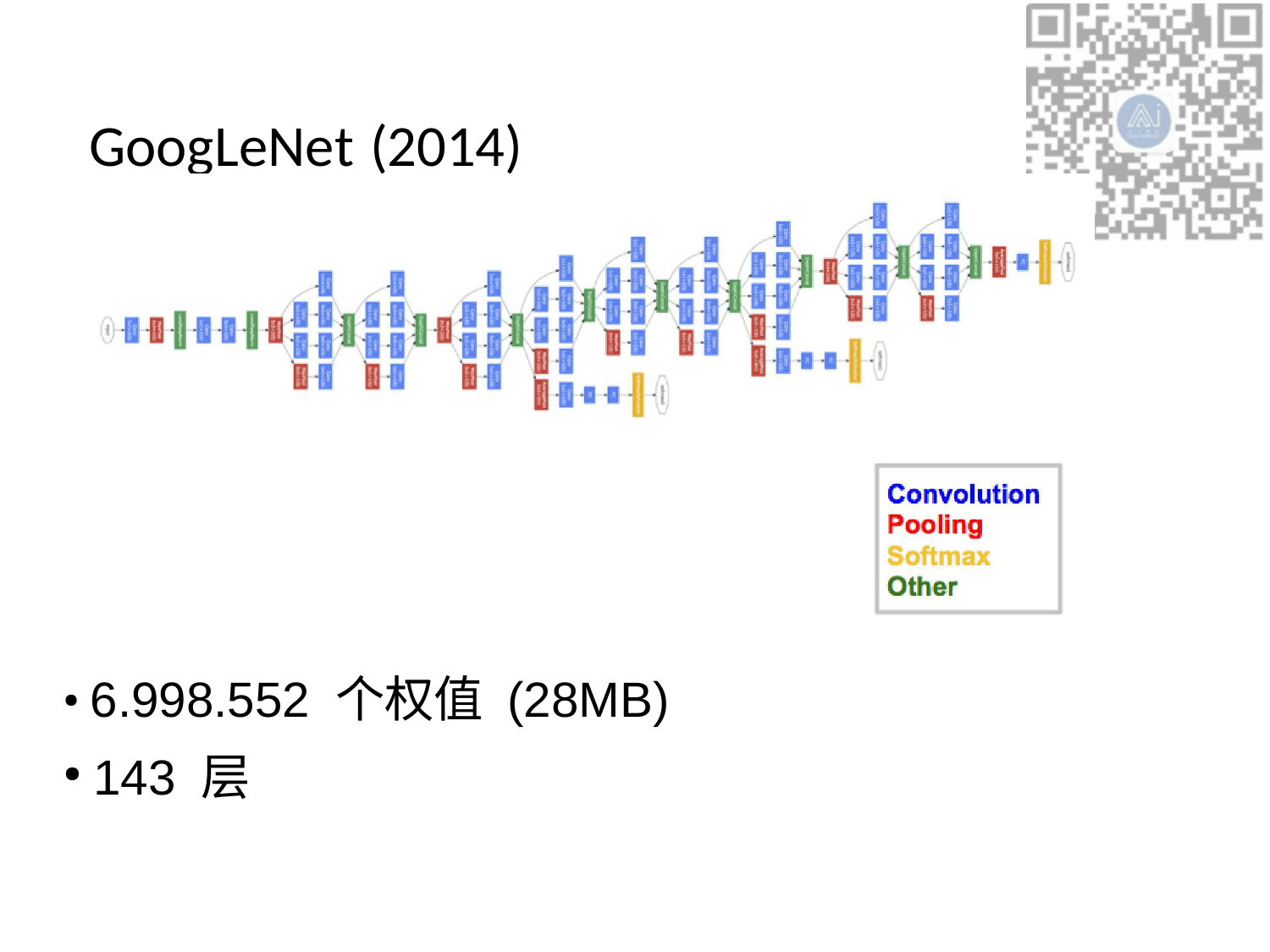

# GoogLeNet (2014)

●  6.998.552 个权值 (28MB)
143 层